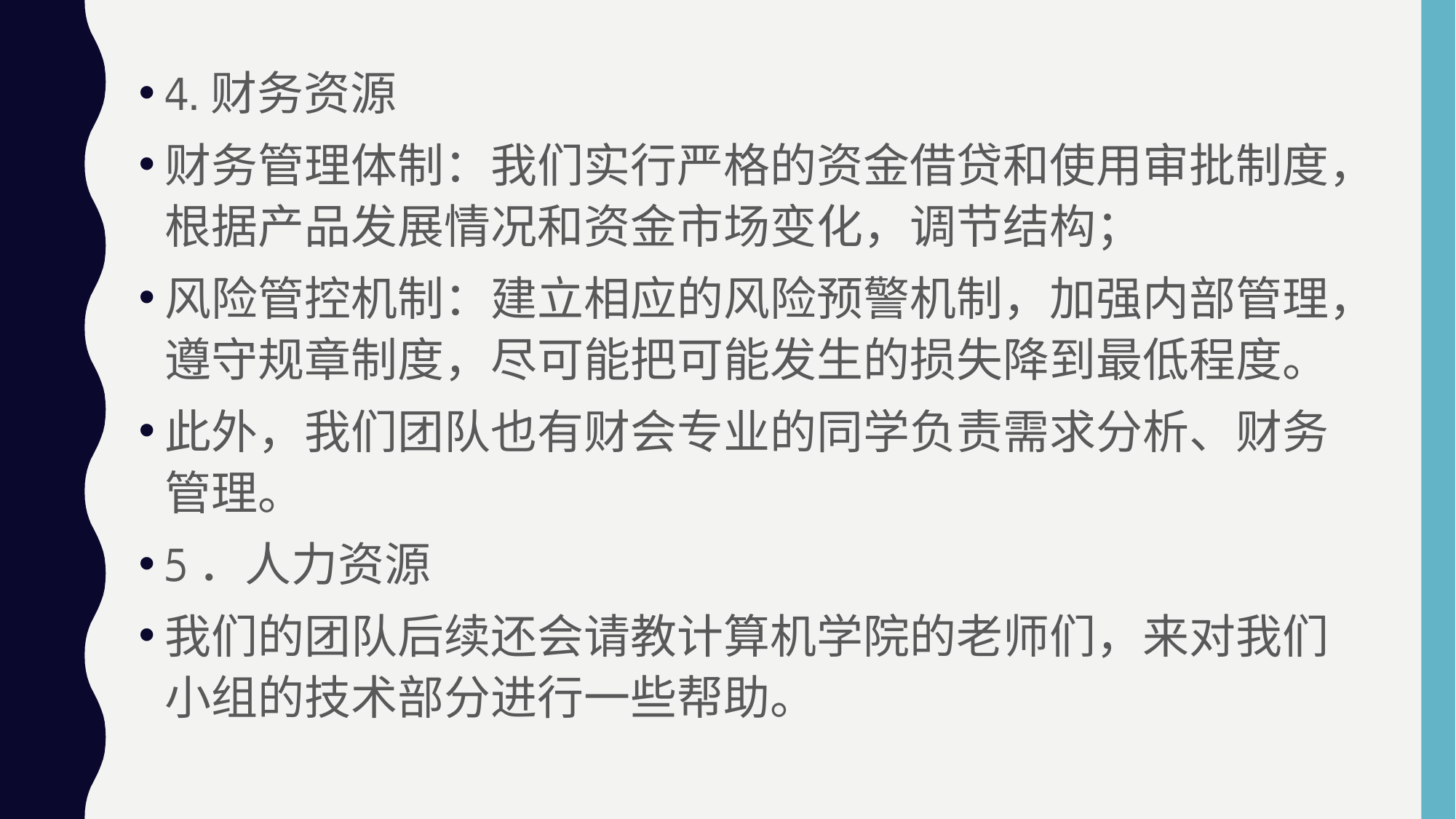

4.财务资源
财务管理体制：我们实行严格的资金借贷和使用审批制度，根据产品发展情况和资金市场变化，调节结构；
风险管控机制：建立相应的风险预警机制，加强内部管理，遵守规章制度，尽可能把可能发生的损失降到最低程度。
此外，我们团队也有财会专业的同学负责需求分析、财务管理。
5．人力资源
我们的团队后续还会请教计算机学院的老师们，来对我们小组的技术部分进行一些帮助。